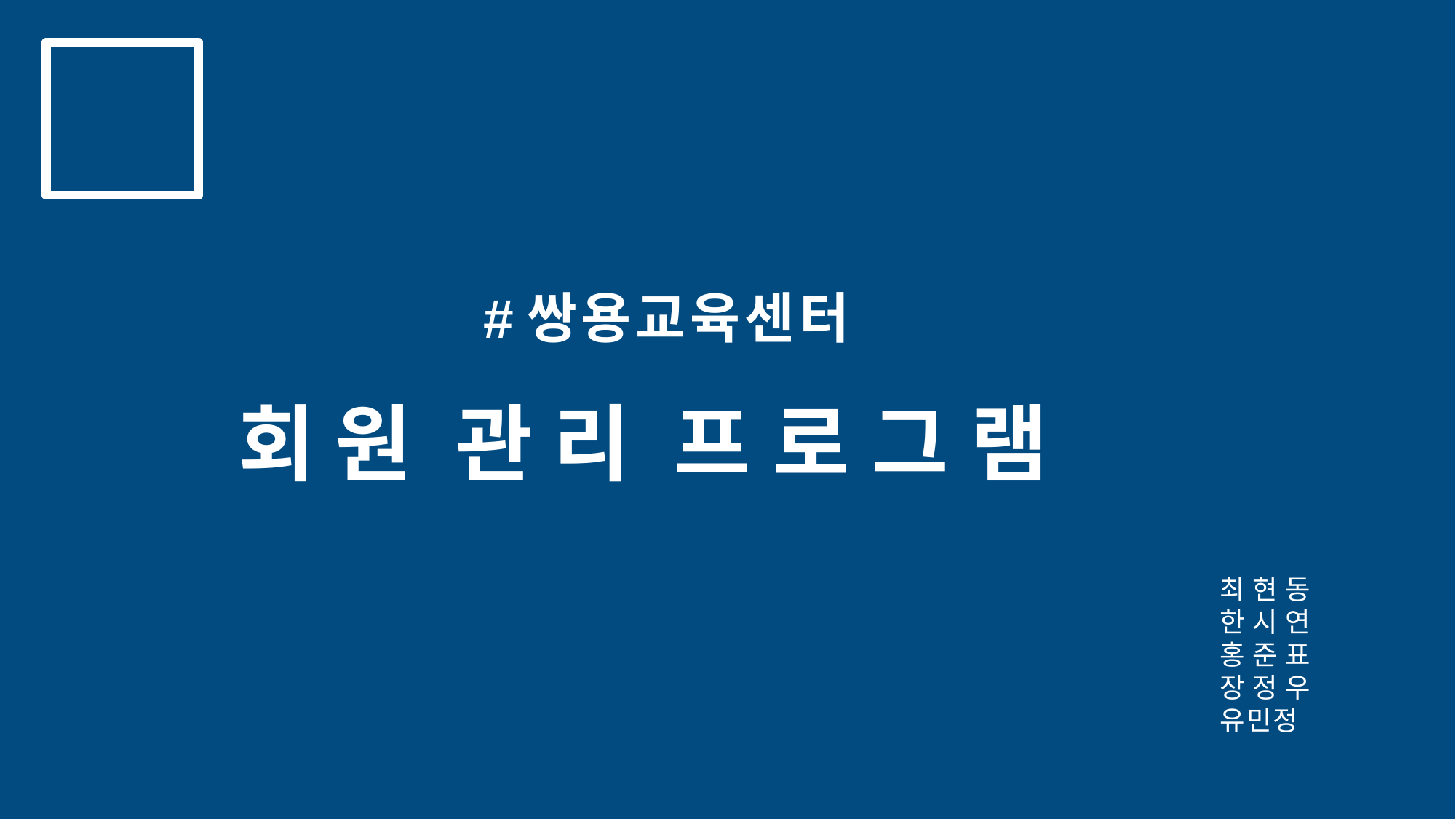

# #쌍용교육센터
회원 관리 프로그램
최현동  한시연  홍준표  장정우  유민정